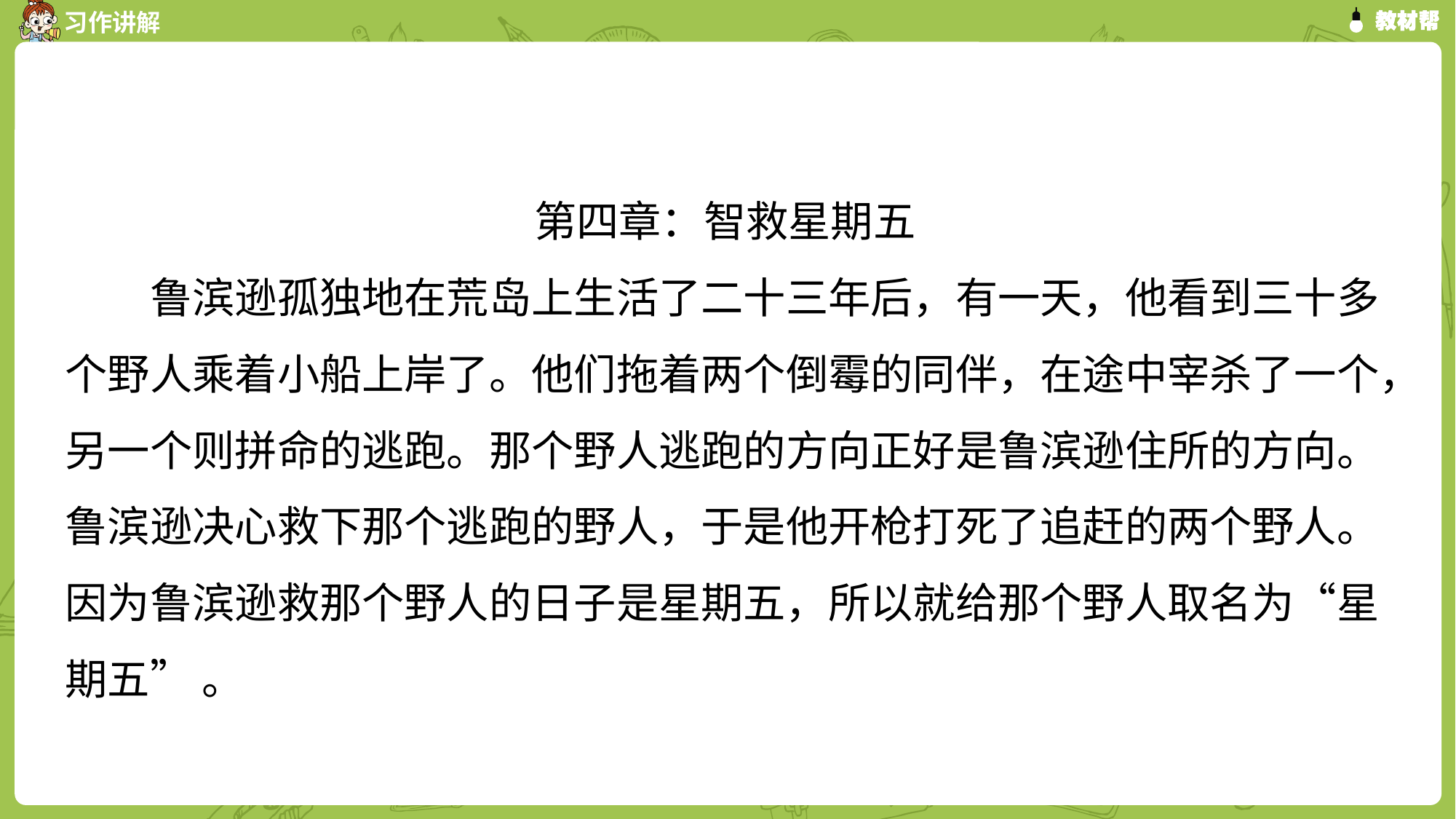

第四章：智救星期五
　　鲁滨逊孤独地在荒岛上生活了二十三年后，有一天，他看到三十多个野人乘着小船上岸了。他们拖着两个倒霉的同伴，在途中宰杀了一个，另一个则拼命的逃跑。那个野人逃跑的方向正好是鲁滨逊住所的方向。鲁滨逊决心救下那个逃跑的野人，于是他开枪打死了追赶的两个野人。因为鲁滨逊救那个野人的日子是星期五，所以就给那个野人取名为“星期五” 。